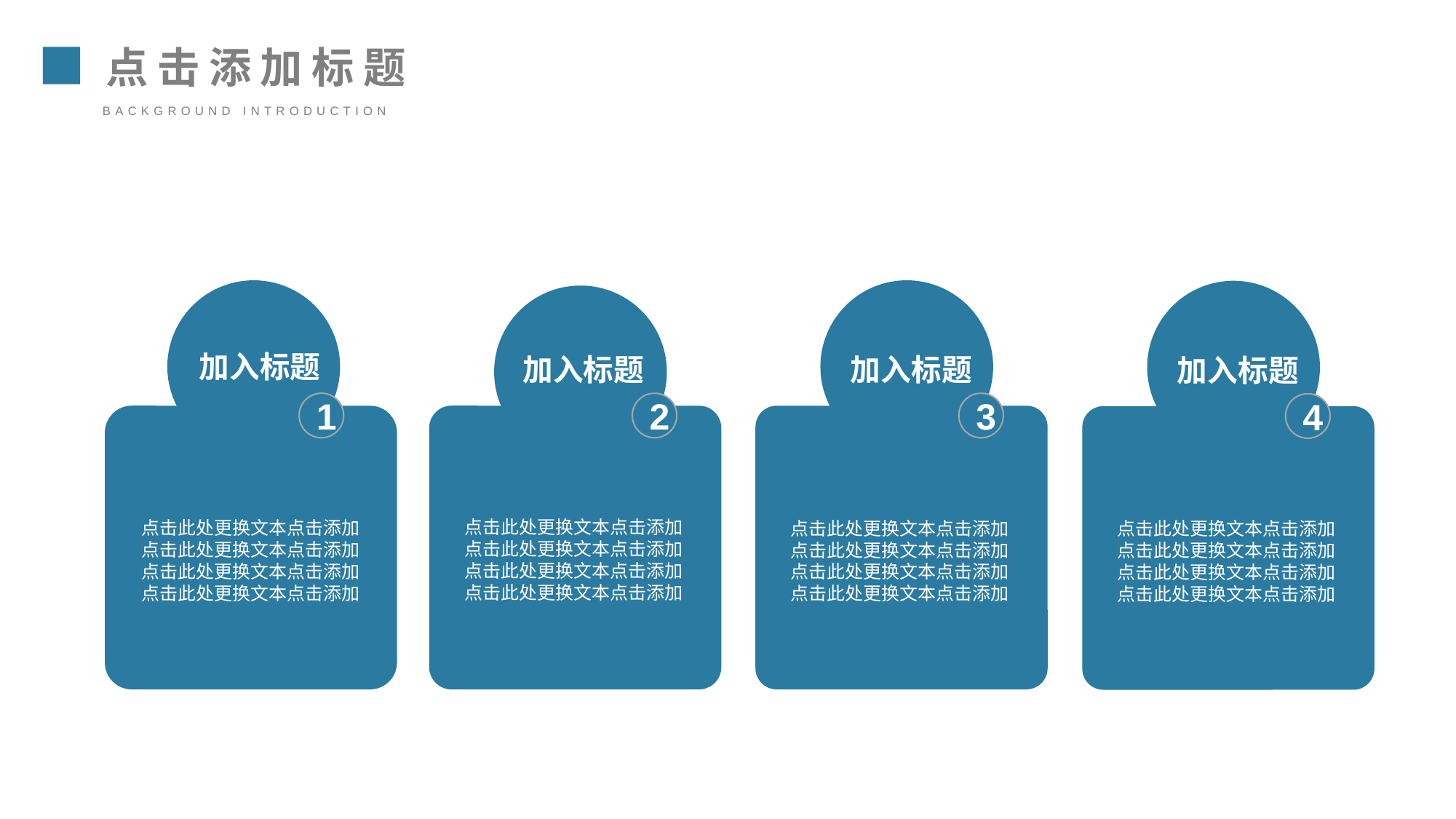

点击添加标题
background introduction

加入标题
加入标题
加入标题
加入标题
1
2
3
4

点击此处更换文本点击添加
点击此处更换文本点击添加
点击此处更换文本点击添加
点击此处更换文本点击添加

点击此处更换文本点击添加
点击此处更换文本点击添加
点击此处更换文本点击添加
点击此处更换文本点击添加

点击此处更换文本点击添加
点击此处更换文本点击添加
点击此处更换文本点击添加
点击此处更换文本点击添加

点击此处更换文本点击添加
点击此处更换文本点击添加
点击此处更换文本点击添加
点击此处更换文本点击添加